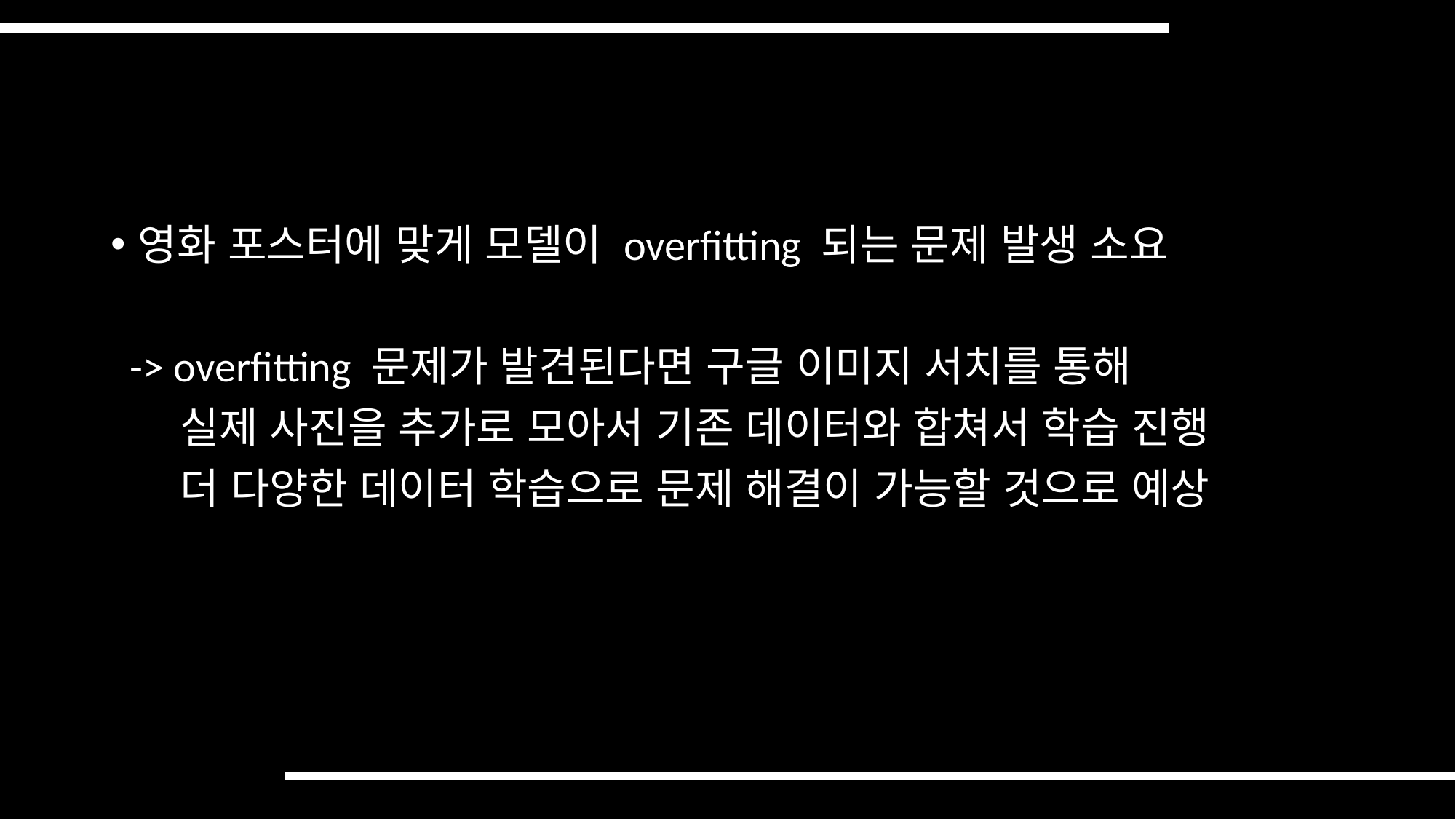

영화 포스터에 맞게 모델이 overfitting 되는 문제 발생 소요

  -> overfitting 문제가 발견된다면 구글 이미지 서치를 통해
     실제 사진을 추가로 모아서 기존 데이터와 합쳐서 학습 진행
     더 다양한 데이터 학습으로 문제 해결이 가능할 것으로 예상